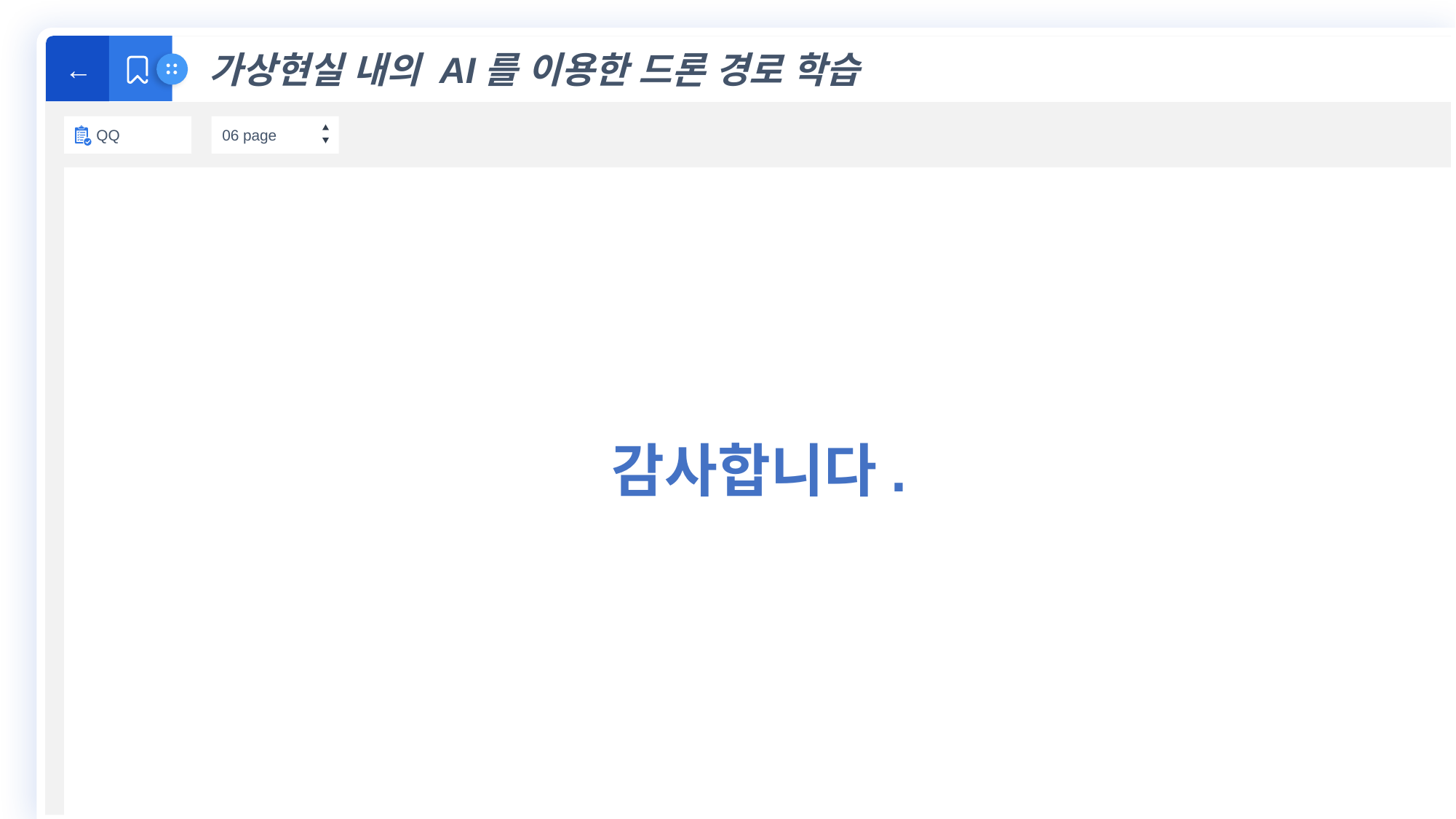

←

가상현실 내의 AI를 이용한 드론 경로 학습
QQ
06 page

감사합니다.